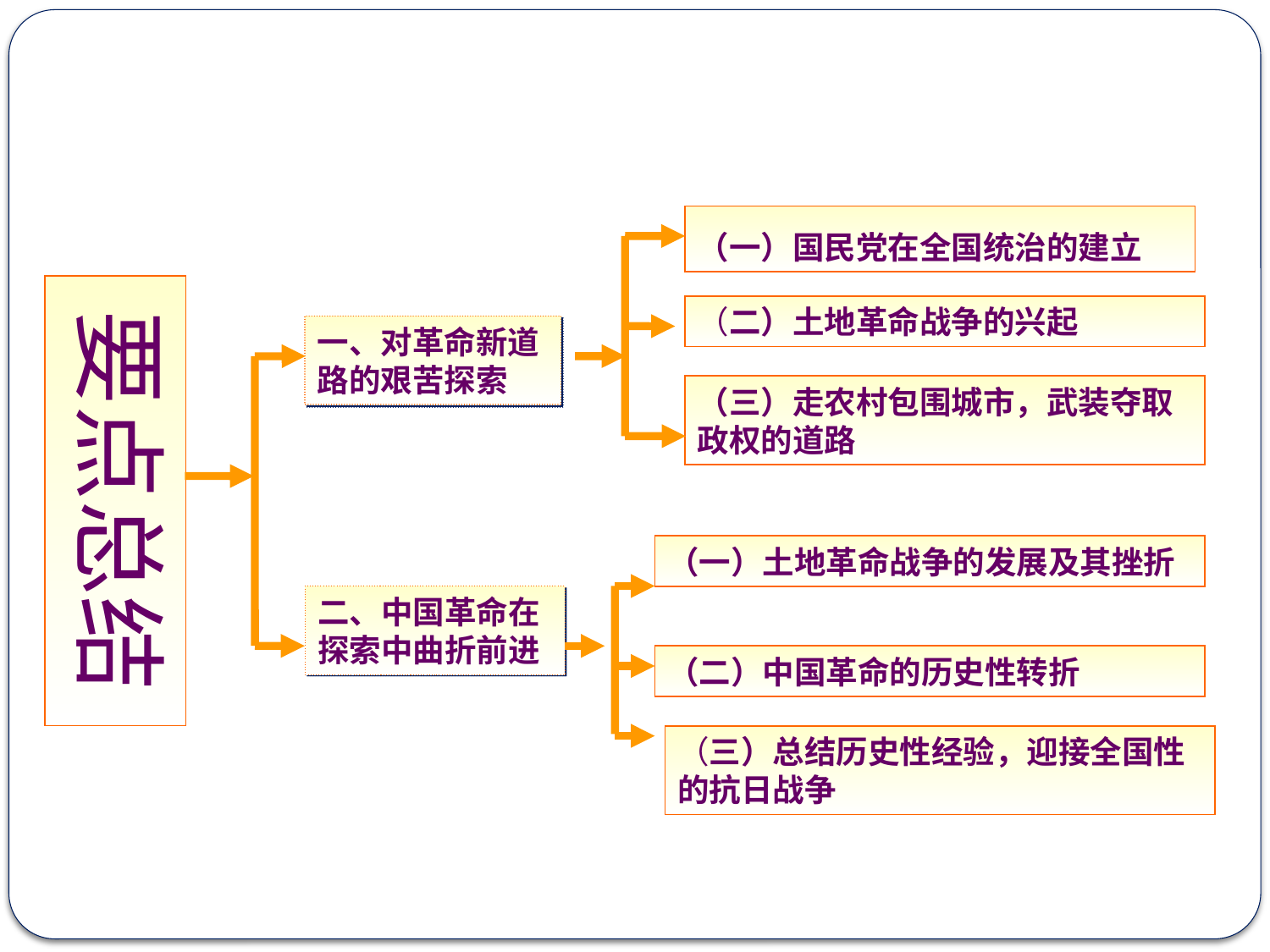

（一）国民党在全国统治的建立

要点总结
（二）土地革命战争的兴起
一、对革命新道路的艰苦探索

（三）走农村包围城市，武装夺取政权的道路
（一）土地革命战争的发展及其挫折
二、中国革命在探索中曲折前进

（二）中国革命的历史性转折
（三）总结历史性经验，迎接全国性的抗日战争